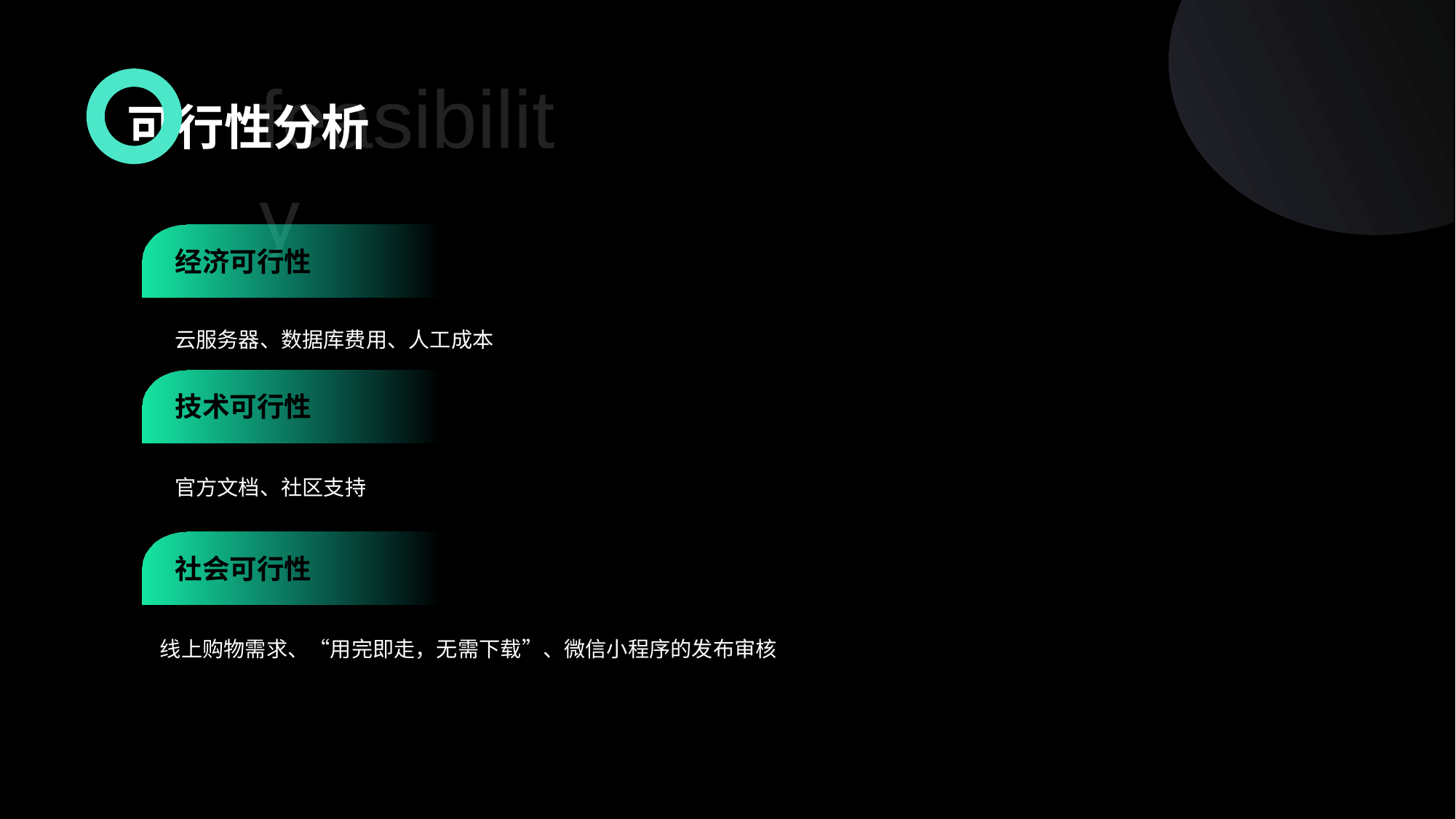

feasibility

可行性分析

经济可行性
云服务器、数据库费用、人工成本

技术可行性
官方文档、社区支持

社会可行性
线上购物需求、“用完即走，无需下载”、微信小程序的发布审核